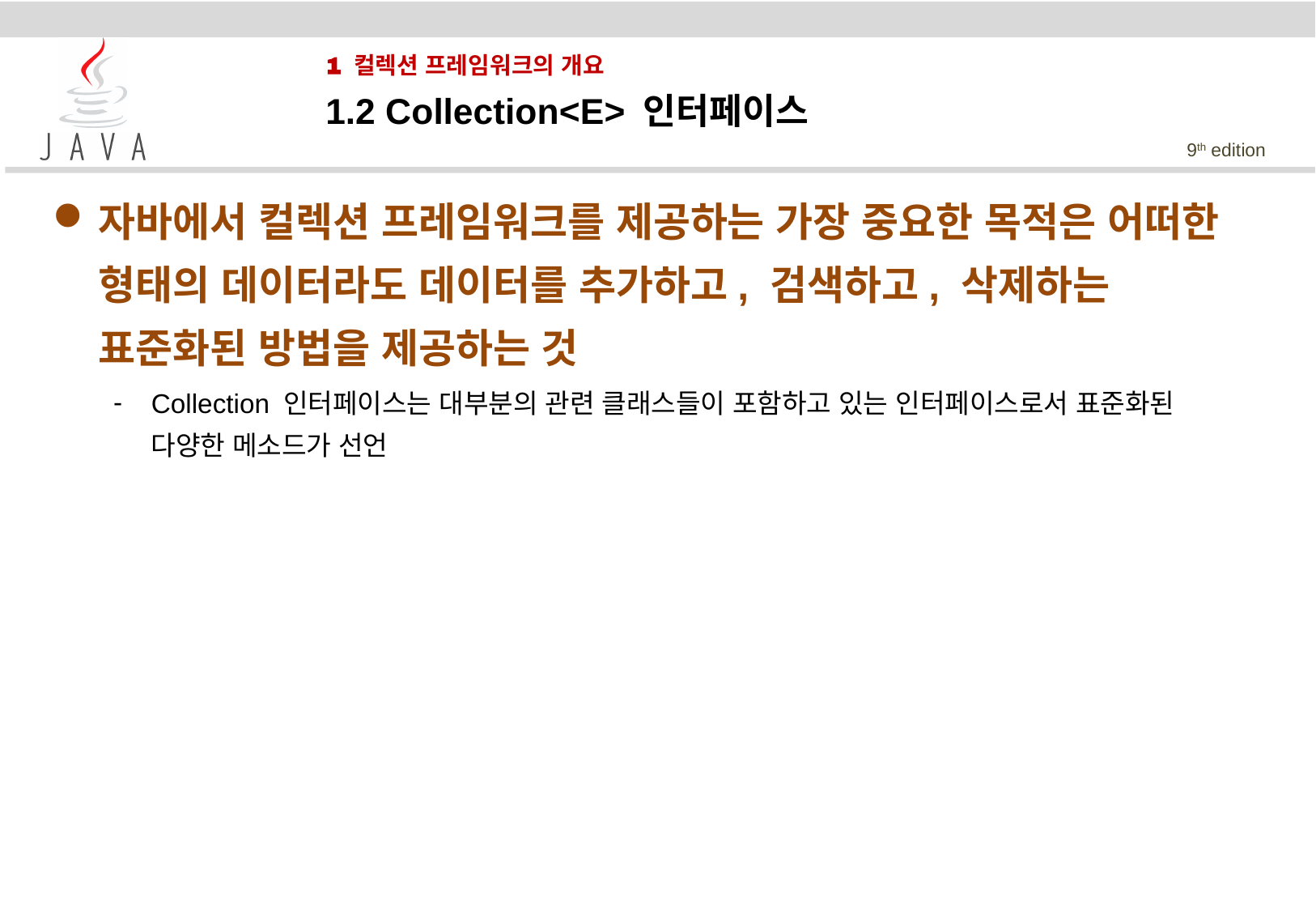

# 1 컬렉션 프레임워크의 개요
1.2 Collection<E> 인터페이스
자바에서 컬렉션 프레임워크를 제공하는 가장 중요한 목적은 어떠한 형태의 데이터라도 데이터를 추가하고, 검색하고, 삭제하는 표준화된 방법을 제공하는 것
Collection 인터페이스는 대부분의 관련 클래스들이 포함하고 있는 인터페이스로서 표준화된 다양한 메소드가 선언